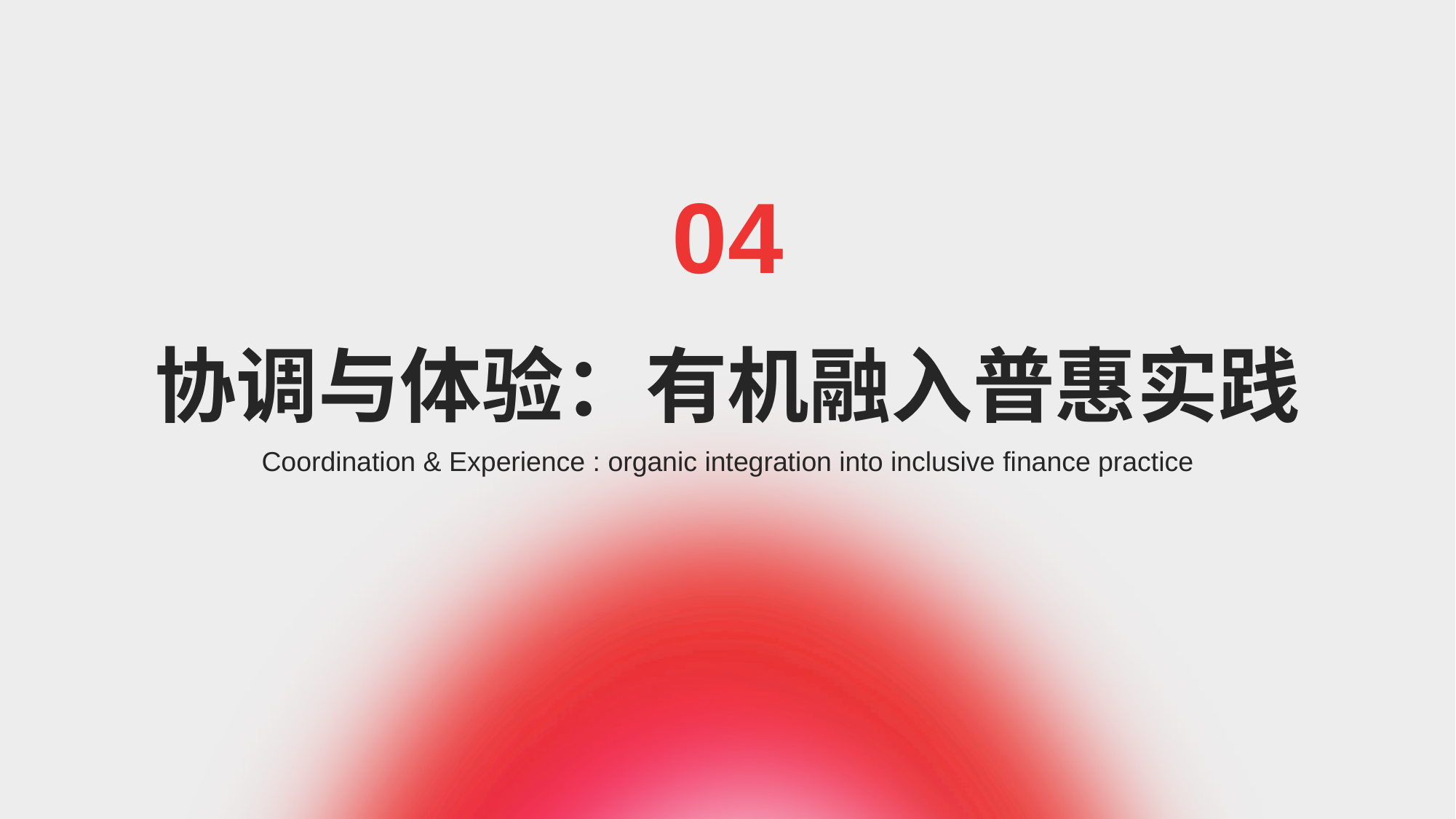

04
# 协调与体验：有机融入普惠实践
Coordination & Experience : organic integration into inclusive finance practice

01
跨境消费免税
Copy paste fonts. Choose the only option to retain text……
消费进口的低碳节能产品享受税收减免 / CACO高者，享受入境税收抵扣优惠

核心产品：
CACO
+碳易贷

05
负向约束：
低CACO人群，根据消费金额适当征收碳排放税 / 配额限制高碳消费

02
低碳消费券
CACO积分兑换/定期发放，可用于购买各类低碳商品

03
碳晶戒指
计算用户低碳行为导致的碳排放减少量。利用节能设备吸收的碳排放加工成碳纤维/碳结晶戒指

04
“绿色”通道
CACO高者，享受机场/车站/旅游景区/公园/游乐场——安检/购票快速通道使用资格